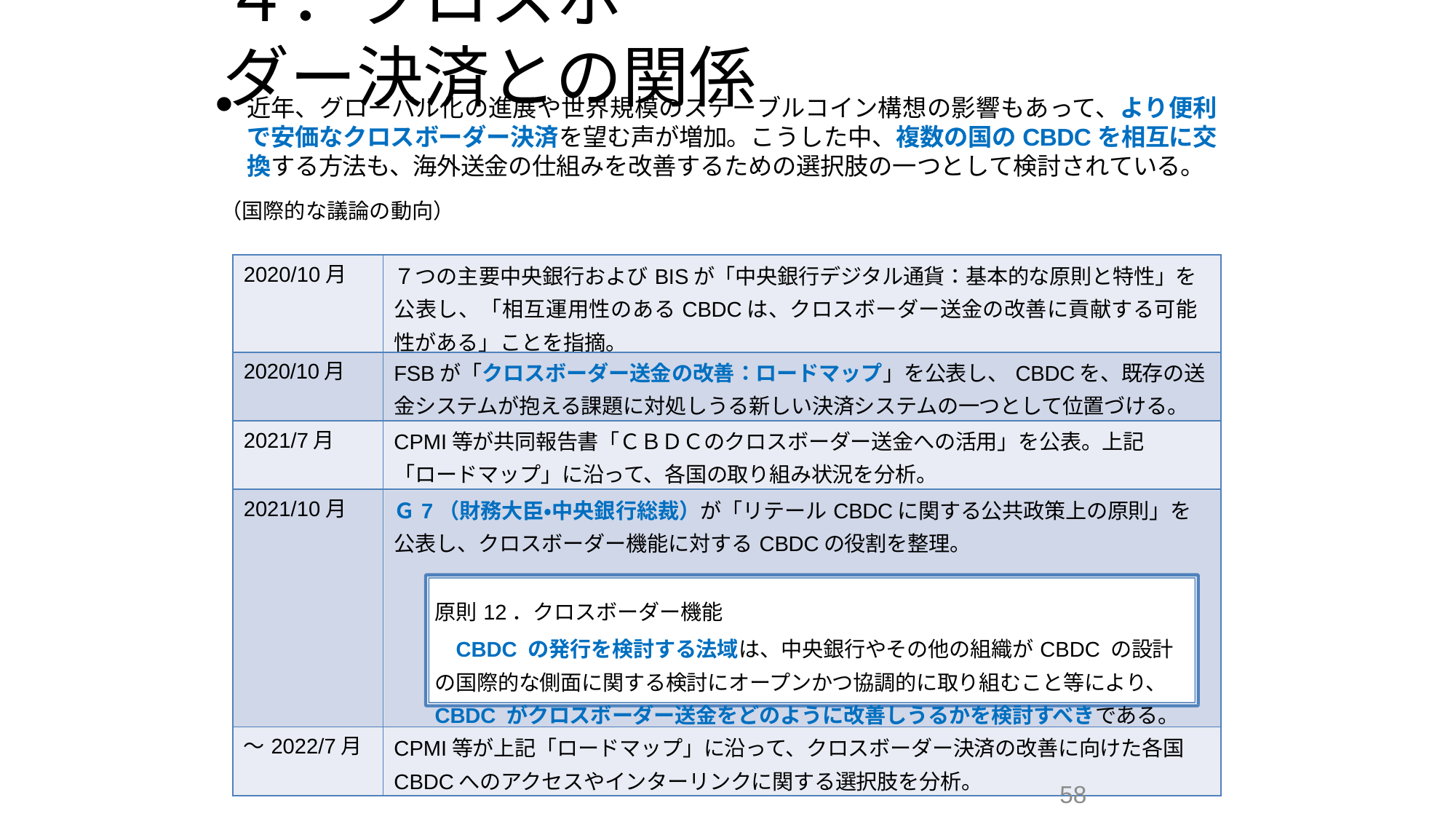

# ４．クロスボーダー決済との関係
近年、グローバル化の進展や世界規模のステーブルコイン構想の影響もあって、より便利で安価なクロスボーダー決済を望む声が増加。こうした中、複数の国のCBDCを相互に交換する方法も、海外送金の仕組みを改善するための選択肢の一つとして検討されている。

（国際的な議論の動向）
| 2020/10月 | ７つの主要中央銀行およびBISが「中央銀行デジタル通貨：基本的な原則と特性」を公表し、「相互運用性のあるCBDCは、クロスボーダー送金の改善に貢献する可能性がある」ことを指摘。 |
| --- | --- |
| 2020/10月 | FSBが「クロスボーダー送金の改善：ロードマップ」を公表し、CBDCを、既存の送 金システムが抱える課題に対処しうる新しい決済システムの一つとして位置づける。 |
| 2021/7月 | CPMI等が共同報告書「ＣＢＤＣのクロスボーダー送金への活用」を公表。上記 「ロードマップ」に沿って、各国の取り組み状況を分析。 |
| 2021/10月 | Ｇ7（財務大臣・中央銀行総裁）が「リテールCBDCに関する公共政策上の原則」を公表し、クロスボーダー機能に対するCBDCの役割を整理。 原則12．クロスボーダー機能 CBDC の発行を検討する法域は、中央銀行やその他の組織がCBDC の設計の国際的な側面に関する検討にオープンかつ協調的に取り組むこと等により、 CBDC がクロスボーダー送金をどのように改善しうるかを検討すべきである。 |
| ～2022/7月 | CPMI等が上記「ロードマップ」に沿って、クロスボーダー決済の改善に向けた各国 CBDCへのアクセスやインターリンクに関する選択肢を分析。 |

58